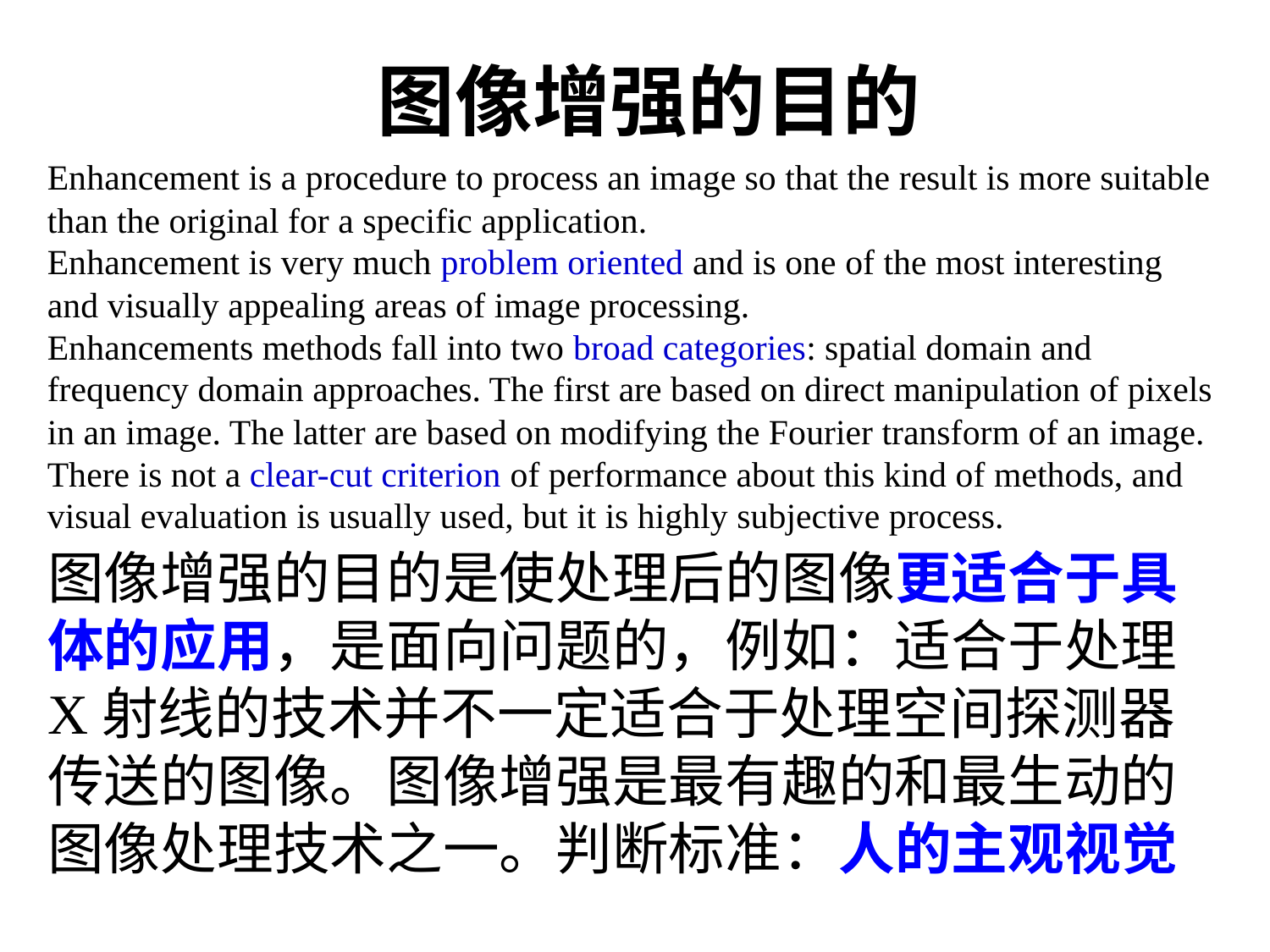

图像增强的目的
Enhancement is a procedure to process an image so that the result is more suitable than the original for a specific application.
Enhancement is very much problem oriented and is one of the most interesting and visually appealing areas of image processing.
Enhancements methods fall into two broad categories: spatial domain and frequency domain approaches. The first are based on direct manipulation of pixels in an image. The latter are based on modifying the Fourier transform of an image.
There is not a clear-cut criterion of performance about this kind of methods, and visual evaluation is usually used, but it is highly subjective process.
图像增强的目的是使处理后的图像更适合于具体的应用，是面向问题的，例如：适合于处理X射线的技术并不一定适合于处理空间探测器传送的图像。图像增强是最有趣的和最生动的图像处理技术之一。判断标准：人的主观视觉